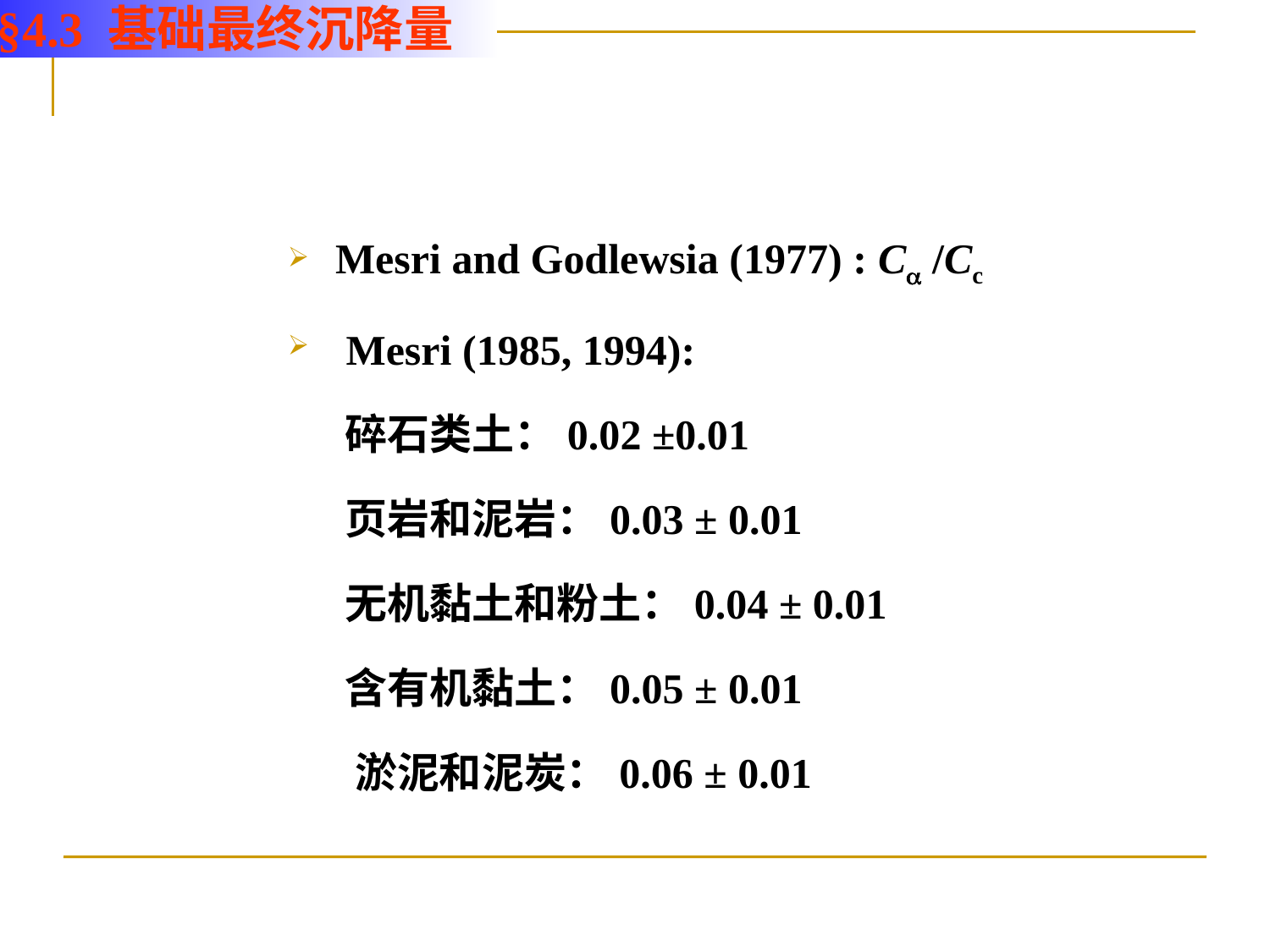

§4.3 基础最终沉降量
Mesri and Godlewsia (1977) : Cα /Cc
 Mesri (1985, 1994):
     碎石类土：0.02 ±0.01
     页岩和泥岩：0.03 ± 0.01
     无机黏土和粉土：0.04 ± 0.01
     含有机黏土：0.05 ± 0.01
      淤泥和泥炭：0.06 ± 0.01